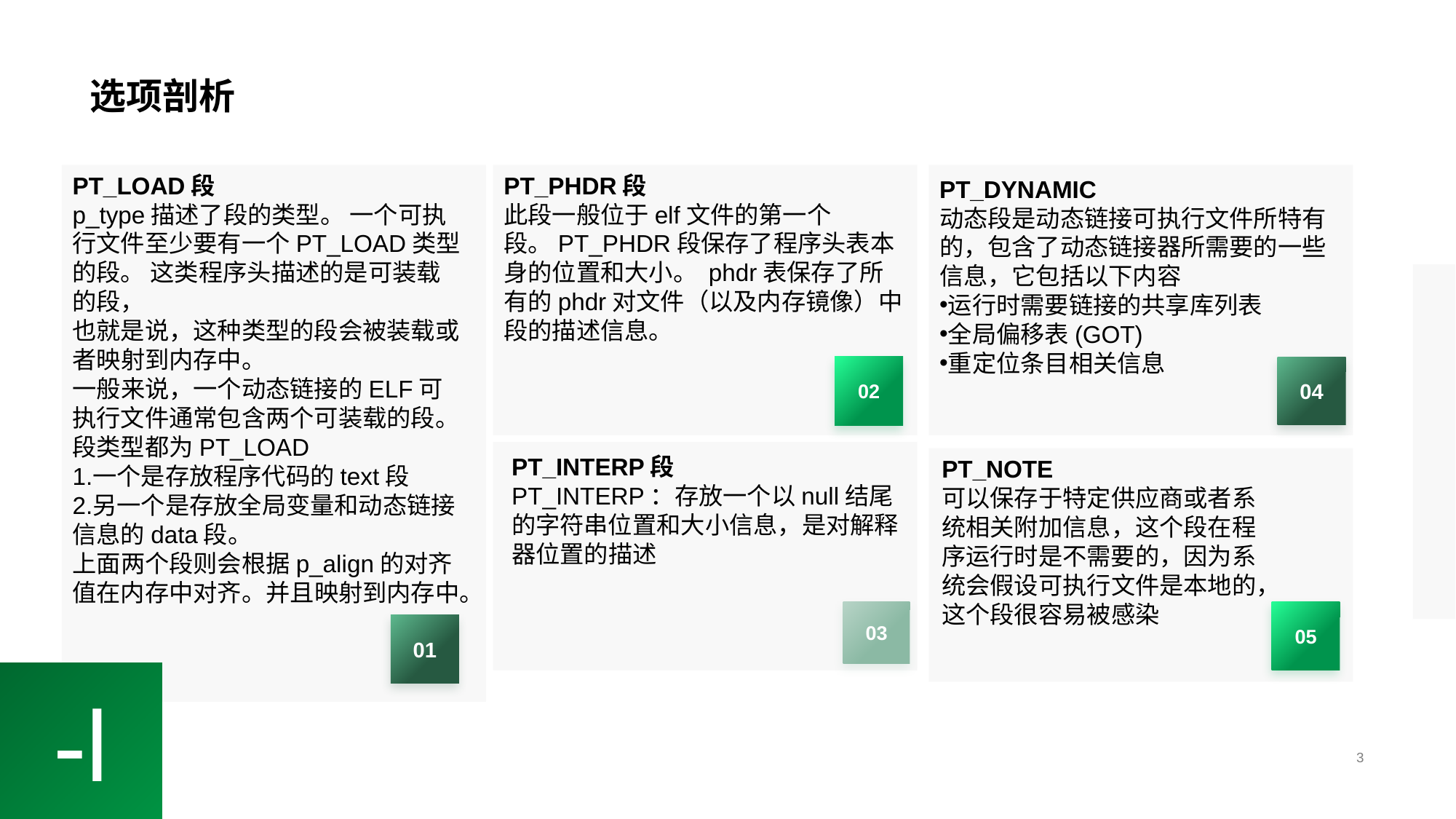

# 选项剖析

01
PT_LOAD段
p_type描述了段的类型。 一个可执行文件至少要有一个PT_LOAD类型的段。 这类程序头描述的是可装载的段，
也就是说，这种类型的段会被装载或者映射到内存中。
一般来说，一个动态链接的ELF可执行文件通常包含两个可装载的段。 段类型都为PT_LOAD
一个是存放程序代码的text段
另一个是存放全局变量和动态链接信息的data段。
上面两个段则会根据p_align的对齐值在内存中对齐。并且映射到内存中。

02
PT_PHDR段
此段一般位于elf文件的第一个段。PT_PHDR段保存了程序头表本身的位置和大小。 phdr表保存了所有的phdr对文件（以及内存镜像）中段的描述信息。

PT_DYNAMIC
动态段是动态链接可执行文件所特有的，包含了动态链接器所需要的一些信息，它包括以下内容
运行时需要链接的共享库列表
全局偏移表(GOT)
重定位条目相关信息

04
04

03
PT_INTERP段
PT_INTERP：存放一个以null结尾的字符串位置和大小信息，是对解释器位置的描述

PT_NOTE
可以保存于特定供应商或者系统相关附加信息，这个段在程序运行时是不需要的，因为系统会假设可执行文件是本地的，这个段很容易被感染
05
-l
3